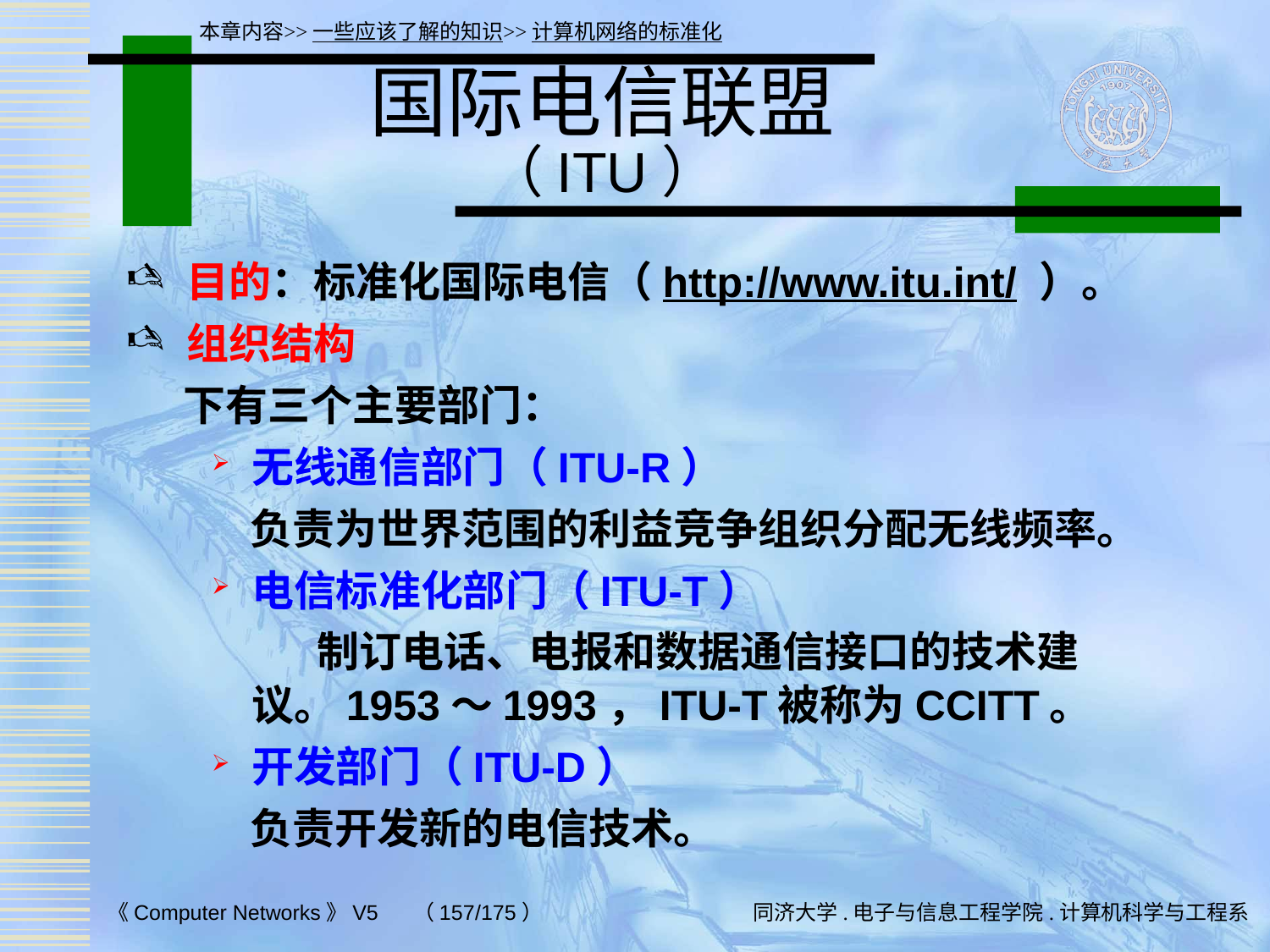

本章内容>>一些应该了解的知识>>计算机网络的标准化
# 国际电信联盟 （ITU）
目的：标准化国际电信（http://www.itu.int/ ）。
组织结构
     下有三个主要部门：
无线通信部门（ITU-R）
   负责为世界范围的利益竞争组织分配无线频率。
电信标准化部门（ITU-T）
          制订电话、电报和数据通信接口的技术建议。1953～1993，ITU-T被称为CCITT。
开发部门（ITU-D）
   负责开发新的电信技术。